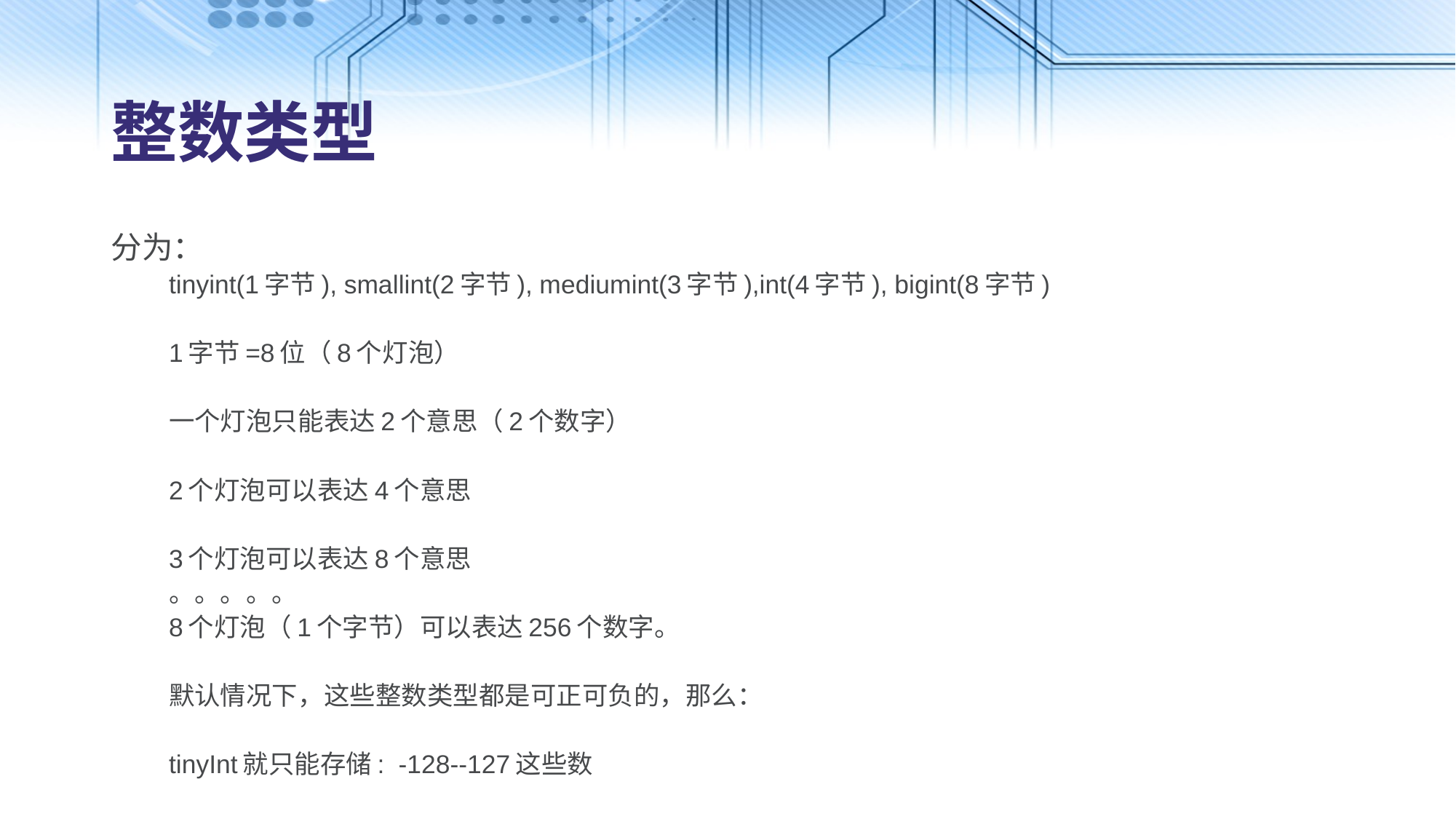

# 整数类型

分为：
tinyint(1字节), smallint(2字节), mediumint(3字节),int(4字节), bigint(8字节)

1字节=8位（8个灯泡）

一个灯泡只能表达2个意思（2个数字）

2个灯泡可以表达4个意思

3个灯泡可以表达8个意思
。。。。。
8个灯泡（1个字节）可以表达256个数字。

默认情况下，这些整数类型都是可正可负的，那么：

tinyInt就只能存储:  -128--127这些数